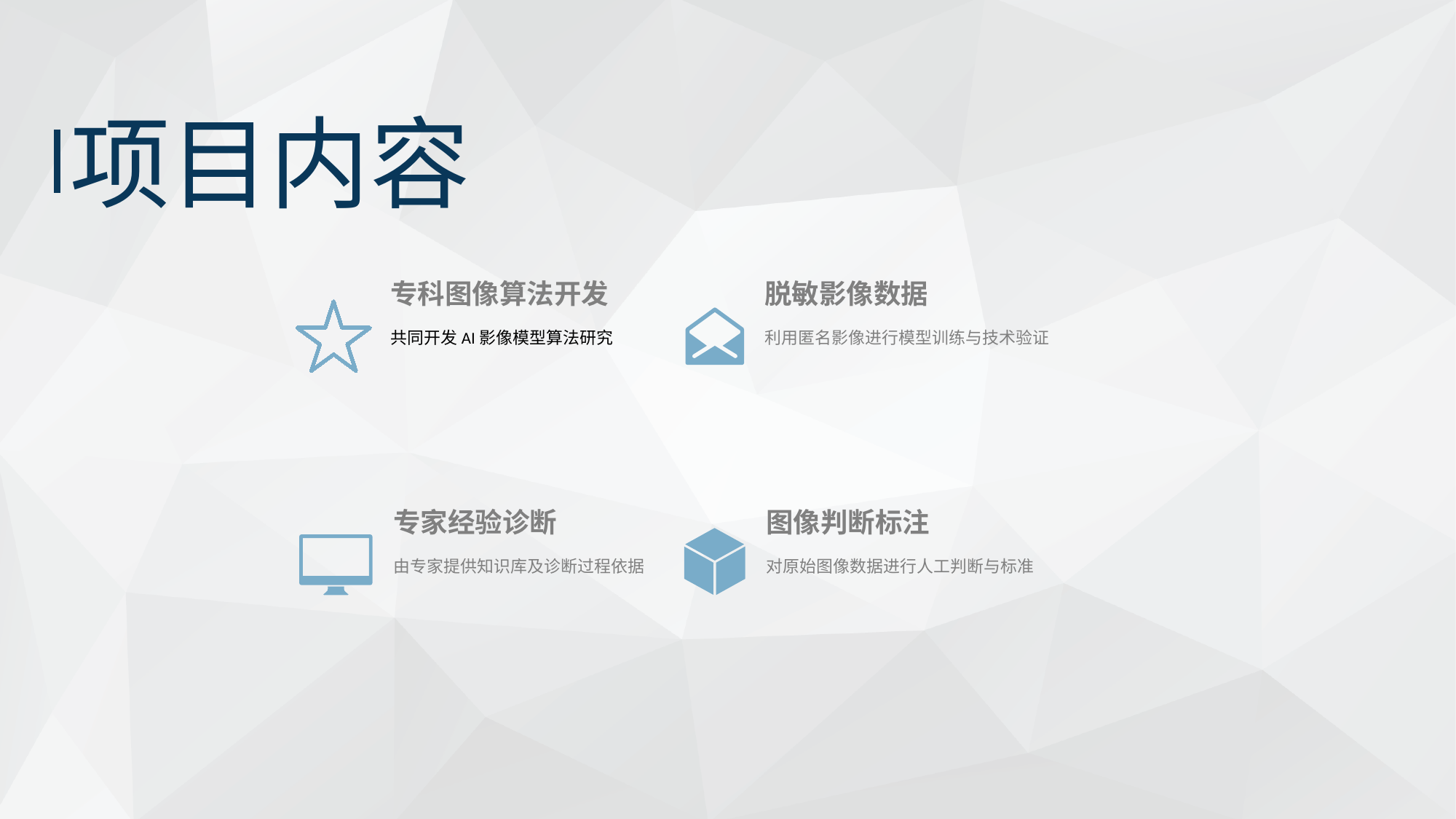

项目内容
专科图像算法开发
共同开发AI影像模型算法研究
脱敏影像数据
利用匿名影像进行模型训练与技术验证

专家经验诊断
由专家提供知识库及诊断过程依据
图像判断标注
对原始图像数据进行人工判断与标准